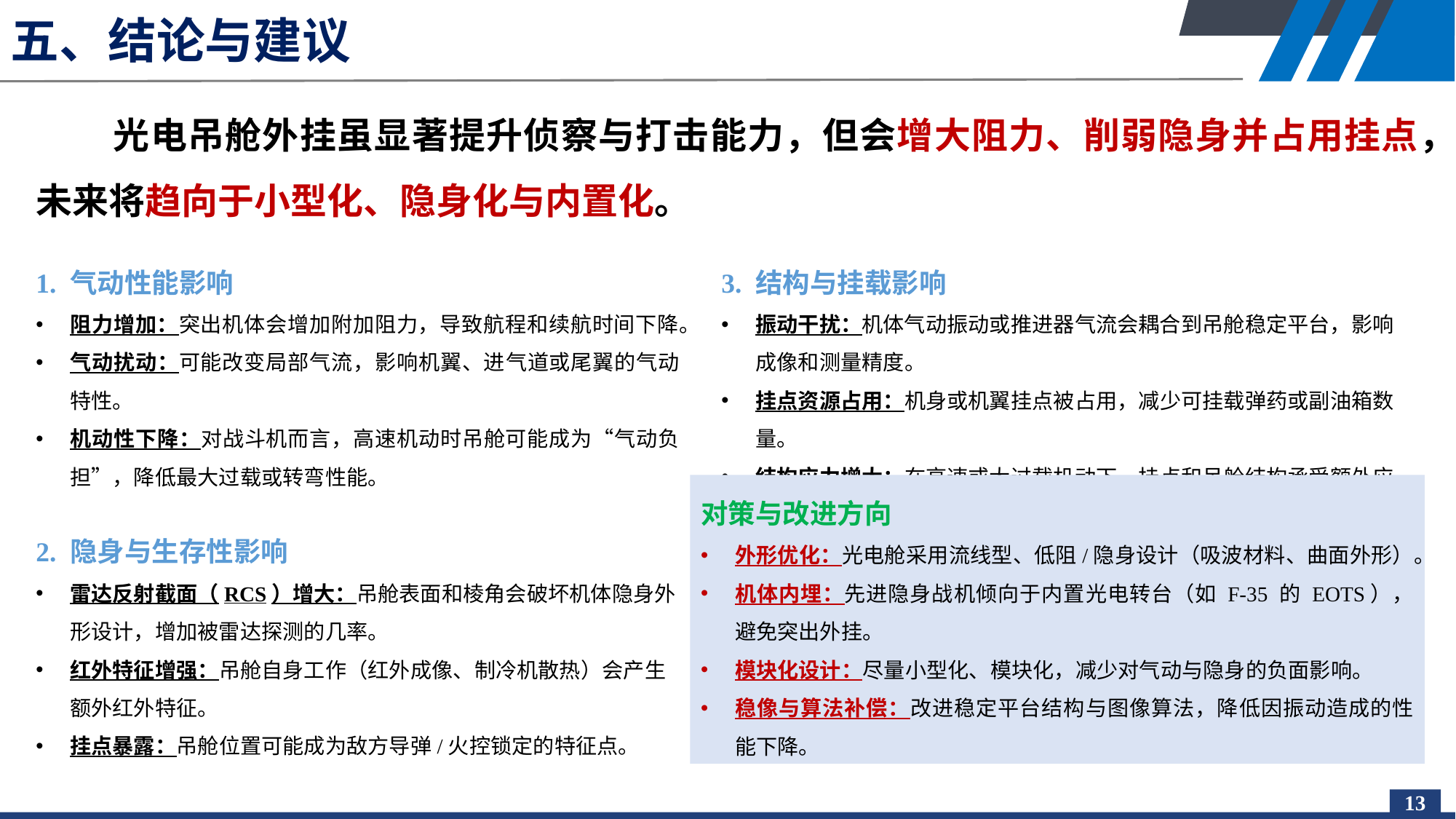

# 五、结论与建议

光电吊舱外挂虽显著提升侦察与打击能力，但会增大阻力、削弱隐身并占用挂点，未来将趋向于小型化、隐身化与内置化。
1. 气动性能影响
阻力增加：突出机体会增加附加阻力，导致航程和续航时间下降。
气动扰动：可能改变局部气流，影响机翼、进气道或尾翼的气动特性。
机动性下降：对战斗机而言，高速机动时吊舱可能成为“气动负担”，降低最大过载或转弯性能。
3. 结构与挂载影响
振动干扰：机体气动振动或推进器气流会耦合到吊舱稳定平台，影响成像和测量精度。
挂点资源占用：机身或机翼挂点被占用，减少可挂载弹药或副油箱数量。
结构应力增大：在高速或大过载机动下，挂点和吊舱结构承受额外应力。
对策与改进方向
外形优化：光电舱采用流线型、低阻/隐身设计（吸波材料、曲面外形）。
机体内埋：先进隐身战机倾向于内置光电转台（如 F-35 的 EOTS），避免突出外挂。
模块化设计：尽量小型化、模块化，减少对气动与隐身的负面影响。
稳像与算法补偿：改进稳定平台结构与图像算法，降低因振动造成的性能下降。
2. 隐身与生存性影响
雷达反射截面（RCS）增大：吊舱表面和棱角会破坏机体隐身外形设计，增加被雷达探测的几率。
红外特征增强：吊舱自身工作（红外成像、制冷机散热）会产生额外红外特征。
挂点暴露：吊舱位置可能成为敌方导弹/火控锁定的特征点。